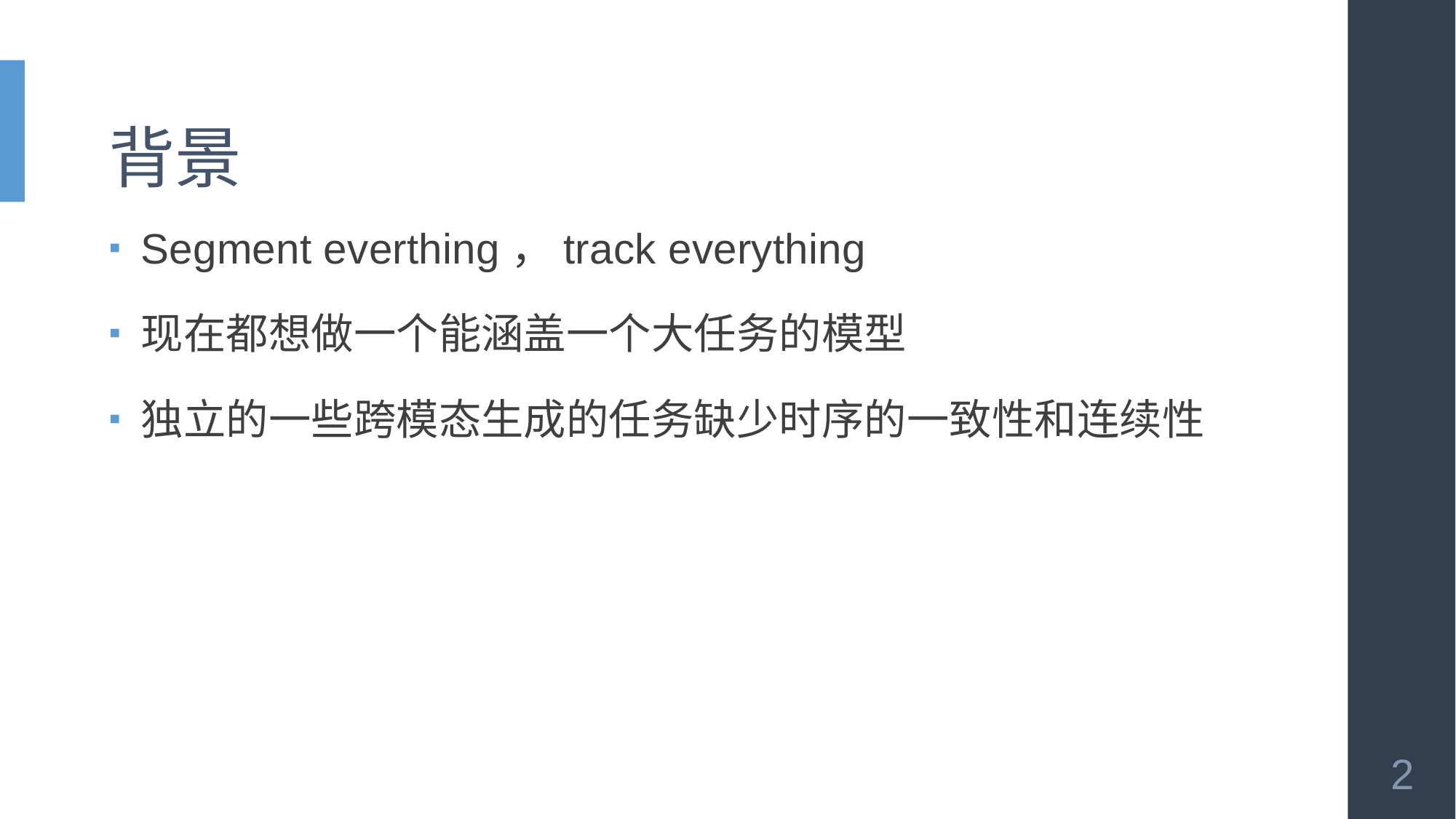

# 背景
Segment everthing，track everything
现在都想做一个能涵盖一个大任务的模型
独立的一些跨模态生成的任务缺少时序的一致性和连续性

2